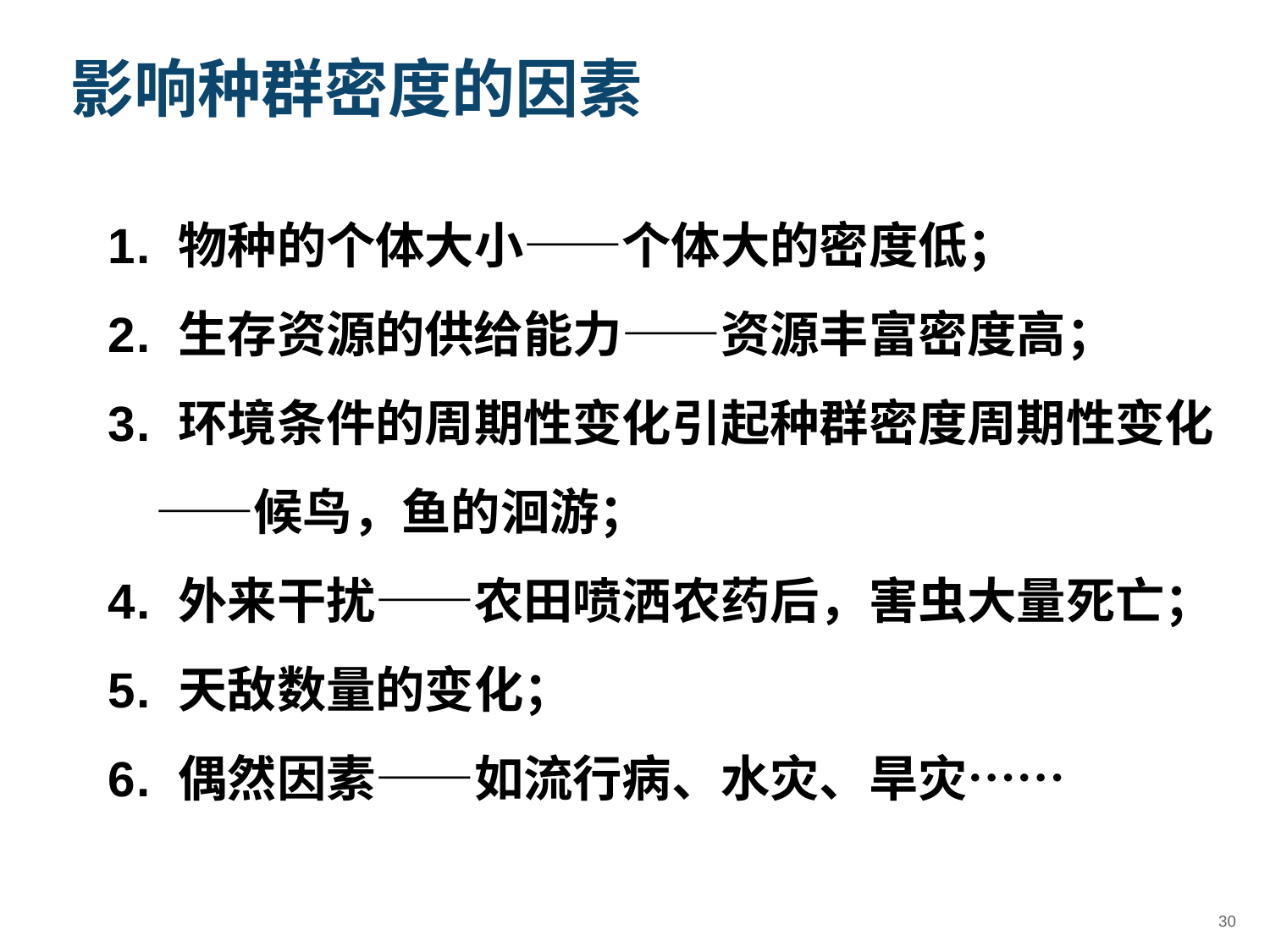

影响种群密度的因素
 物种的个体大小——个体大的密度低；
 生存资源的供给能力——资源丰富密度高；
 环境条件的周期性变化引起种群密度周期性变化——候鸟，鱼的洄游；
 外来干扰——农田喷洒农药后，害虫大量死亡；
 天敌数量的变化；
 偶然因素——如流行病、水灾、旱灾……
30